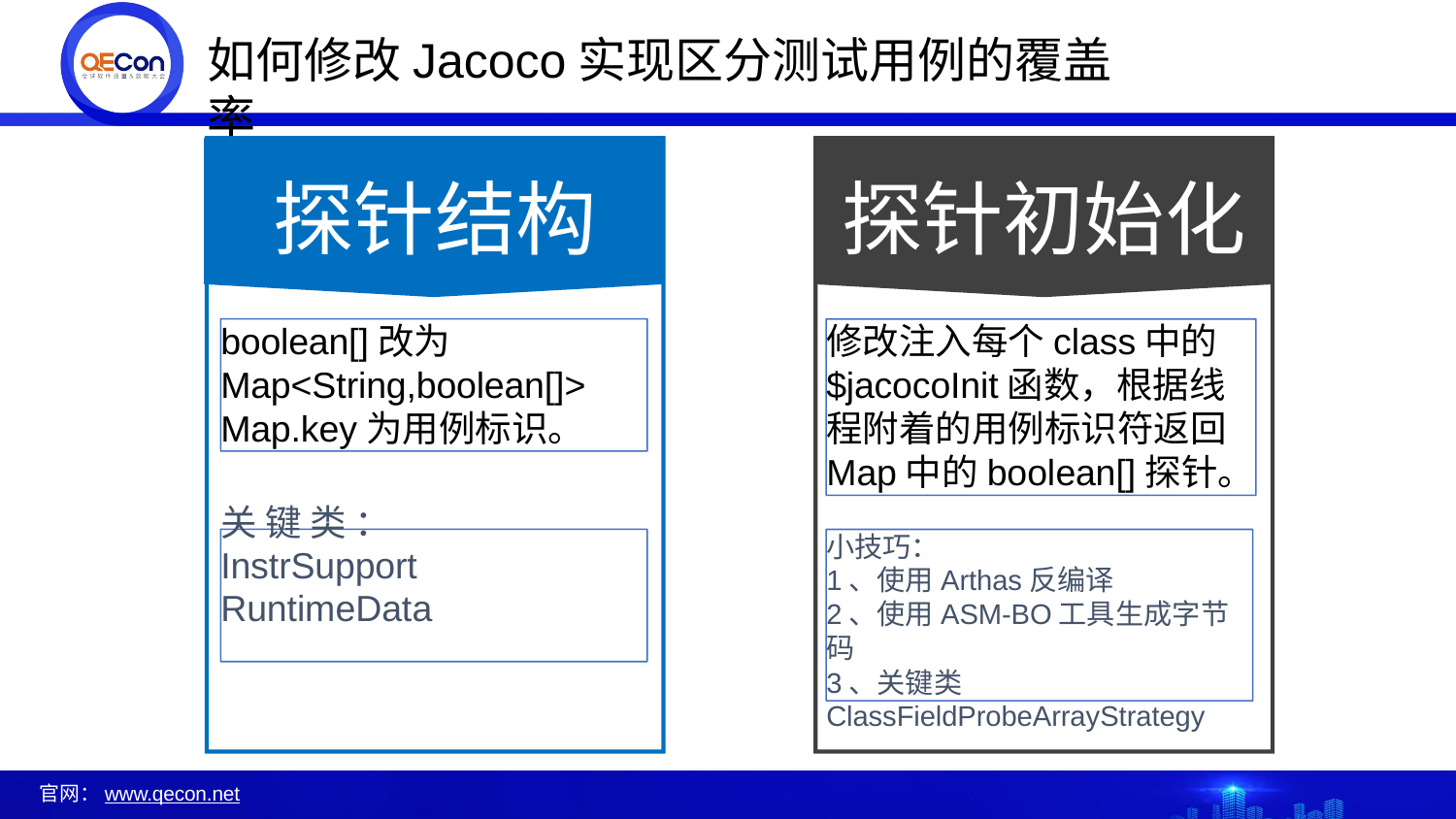

# 如何修改Jacoco实现区分测试用例的覆盖率

探针结构
boolean[]改为 Map<String,boolean[]>  Map.key为用例标识。

关 键 类 ：  InstrSupport  RuntimeData
探针初始化
修改注入每个class中的
$jacocoInit函数，根据线 程附着的用例标识符返回 Map中的boolean[]探针。
小技巧：
1、使用Arthas反编译
2、使用ASM-BO工具生成字节码
3、关键类 ClassFieldProbeArrayStrategy
官网：www.qecon.net